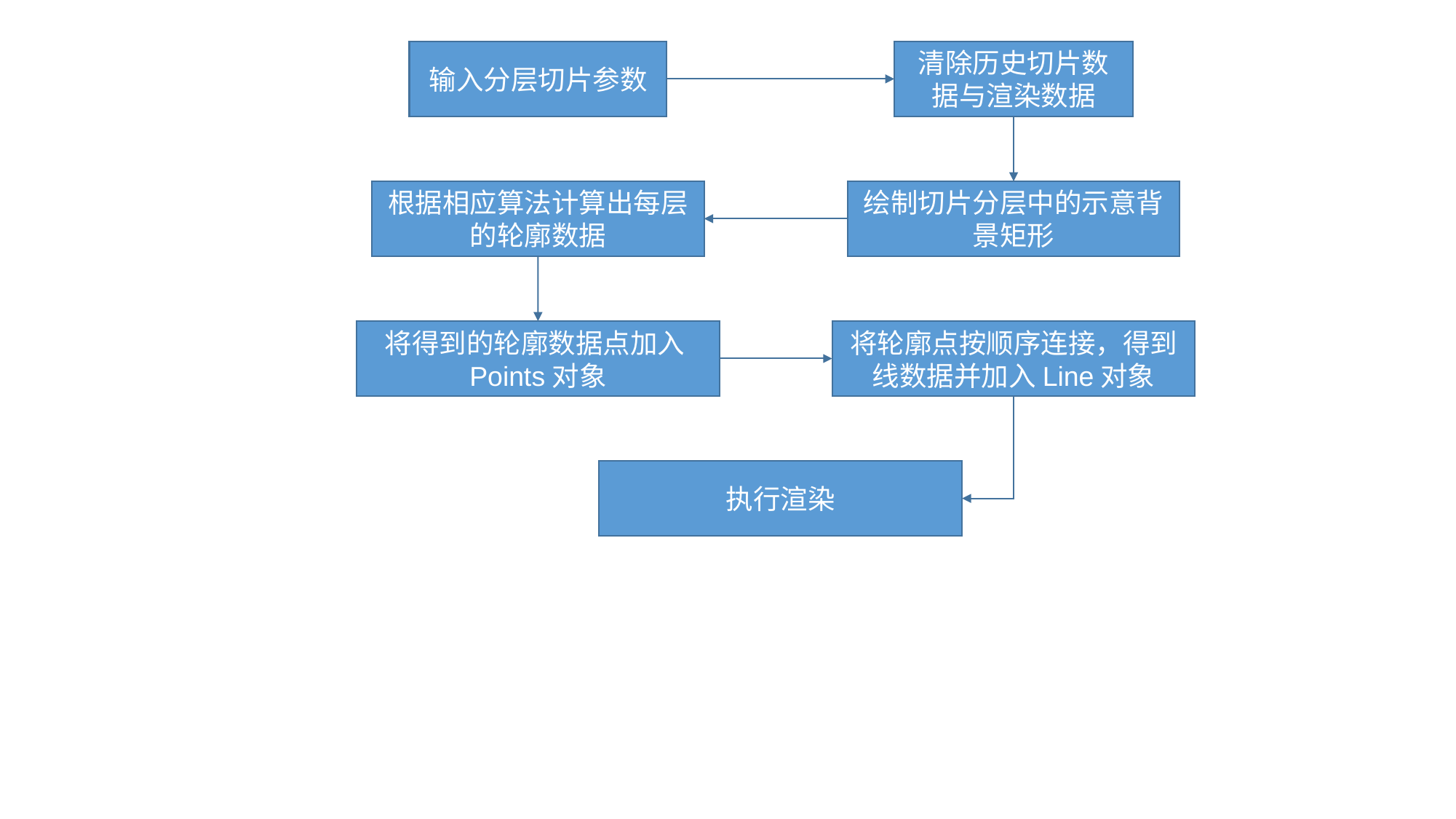

输入分层切片参数
清除历史切片数据与渲染数据
根据相应算法计算出每层的轮廓数据
绘制切片分层中的示意背景矩形
将轮廓点按顺序连接，得到线数据并加入Line对象
将得到的轮廓数据点加入Points对象
执行渲染